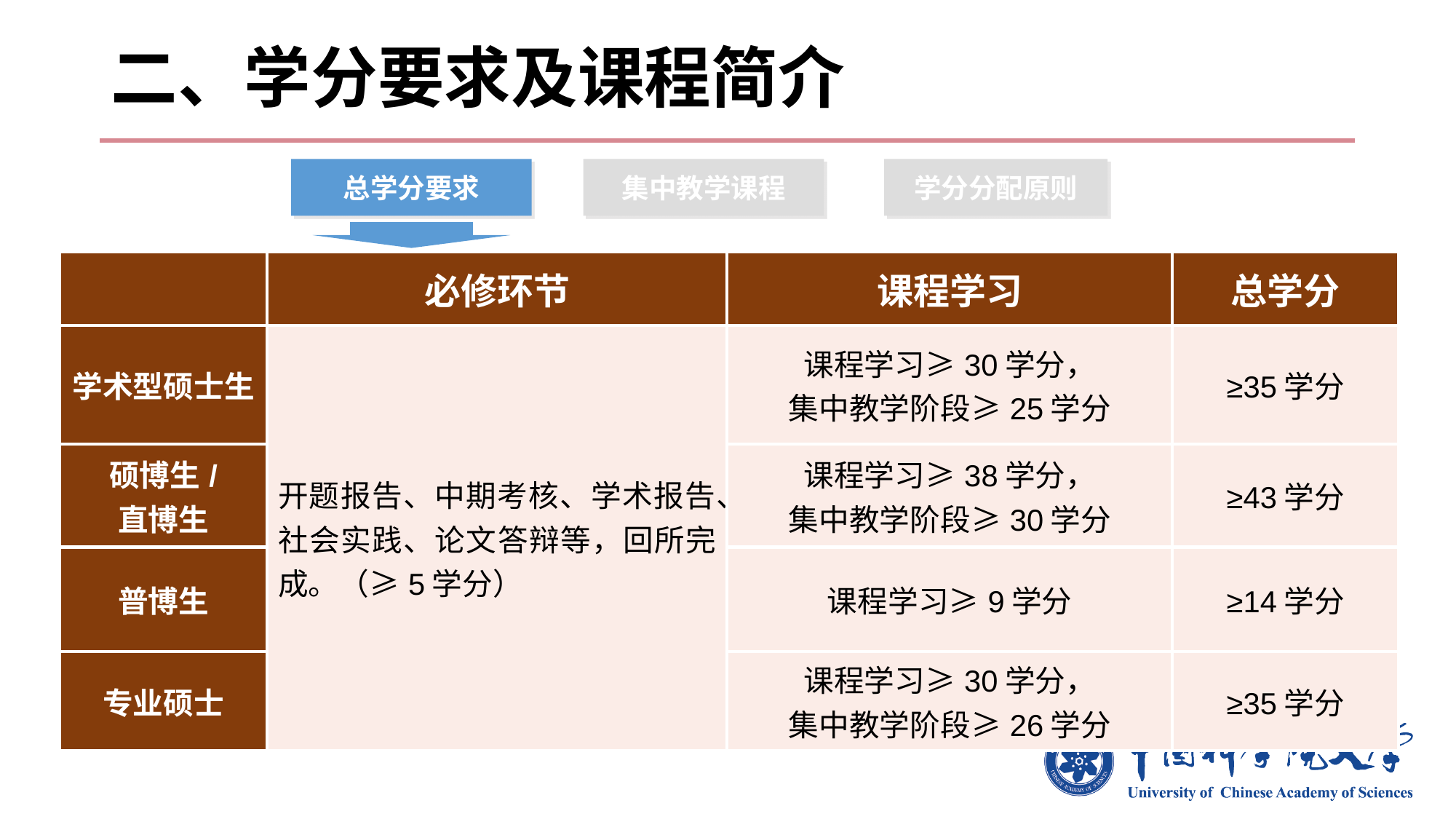

# 二、学分要求及课程简介

总学分要求
集中教学课程
学分分配原则
|  | 必修环节 | 课程学习 | 总学分 |
| --- | --- | --- | --- |
| 学术型硕士生 | 开题报告、中期考核、学术报告、社会实践、论文答辩等，回所完成。（≥5学分） | 课程学习≥30学分， 集中教学阶段≥25学分 | ≥35学分 |
| 硕博生/ 直博生 |  | 课程学习≥38学分， 集中教学阶段≥30学分 | ≥43学分 |
| 普博生 |  | 课程学习≥9学分 | ≥14学分 |
| 专业硕士 |  | 课程学习≥30学分， 集中教学阶段≥26学分 | ≥35学分 |